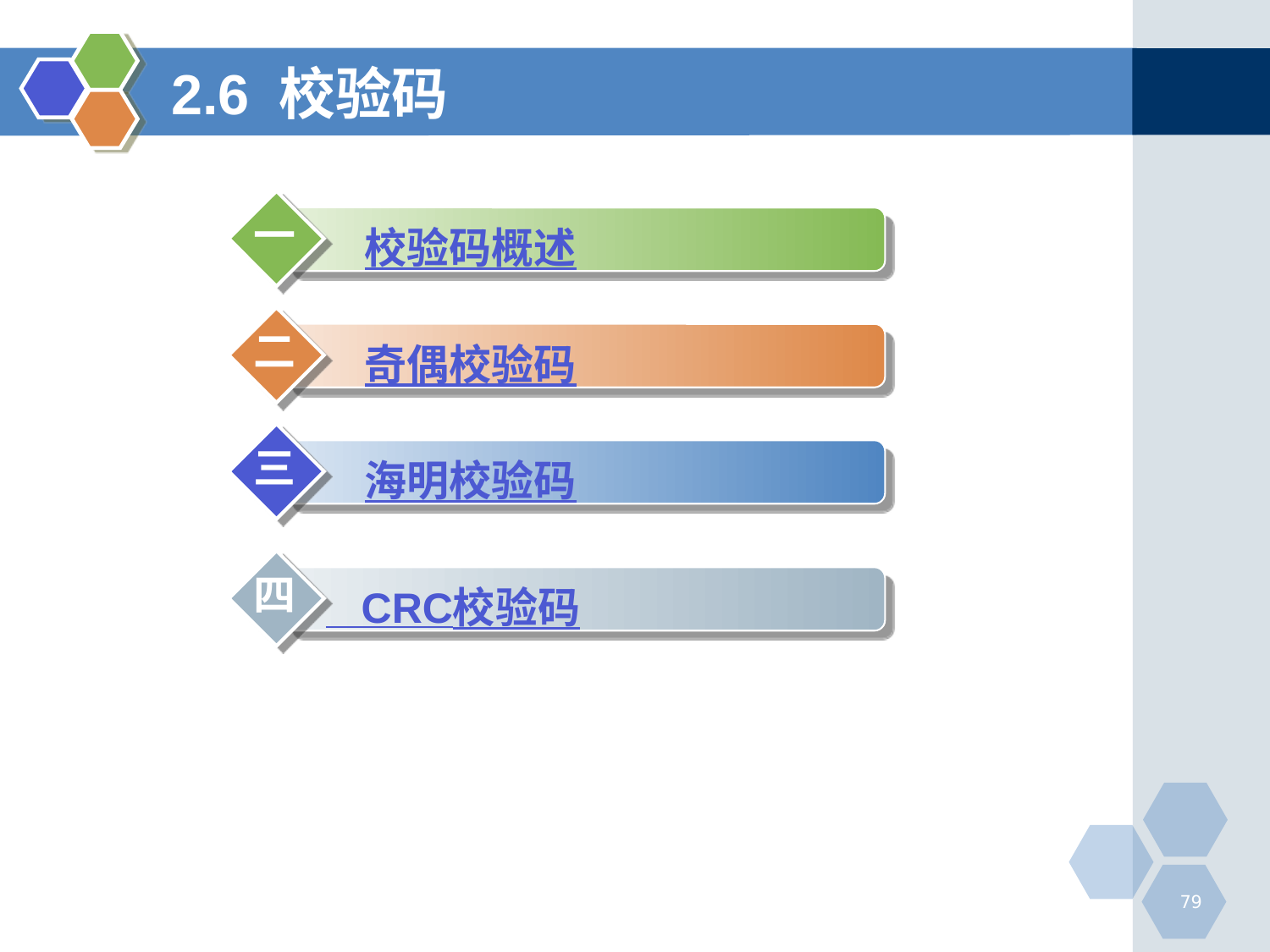

# 2.6 校验码

一

   校验码概述

二

   奇偶校验码

三

   海明校验码

四

   CRC校验码
79